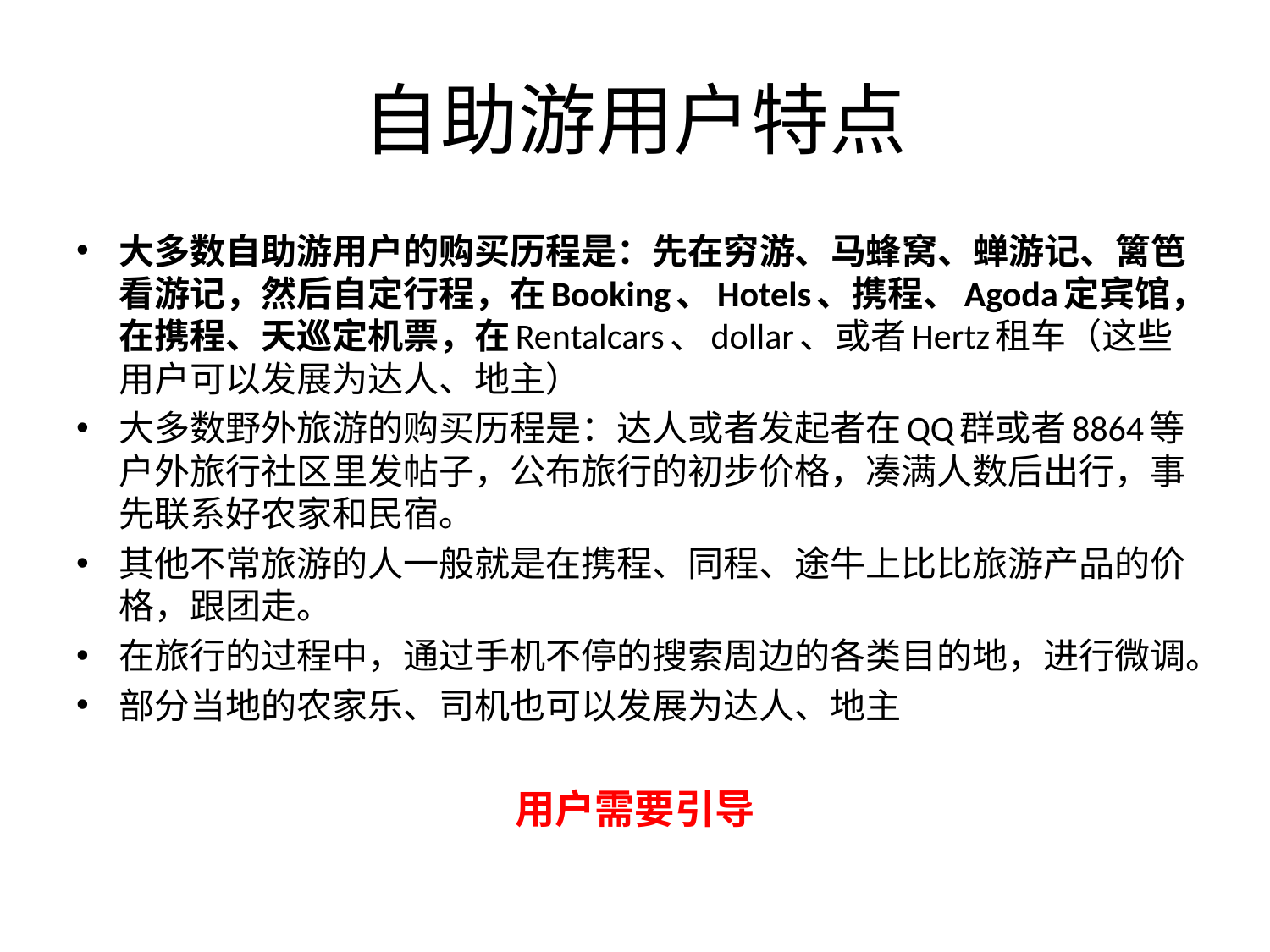

# 自助游用户特点
大多数自助游用户的购买历程是：先在穷游、马蜂窝、蝉游记、篱笆看游记，然后自定行程，在Booking、Hotels、携程、Agoda定宾馆，在携程、天巡定机票，在Rentalcars、dollar、或者Hertz租车（这些用户可以发展为达人、地主）
大多数野外旅游的购买历程是：达人或者发起者在QQ群或者8864等户外旅行社区里发帖子，公布旅行的初步价格，凑满人数后出行，事先联系好农家和民宿。
其他不常旅游的人一般就是在携程、同程、途牛上比比旅游产品的价格，跟团走。
在旅行的过程中，通过手机不停的搜索周边的各类目的地，进行微调。
部分当地的农家乐、司机也可以发展为达人、地主

用户需要引导